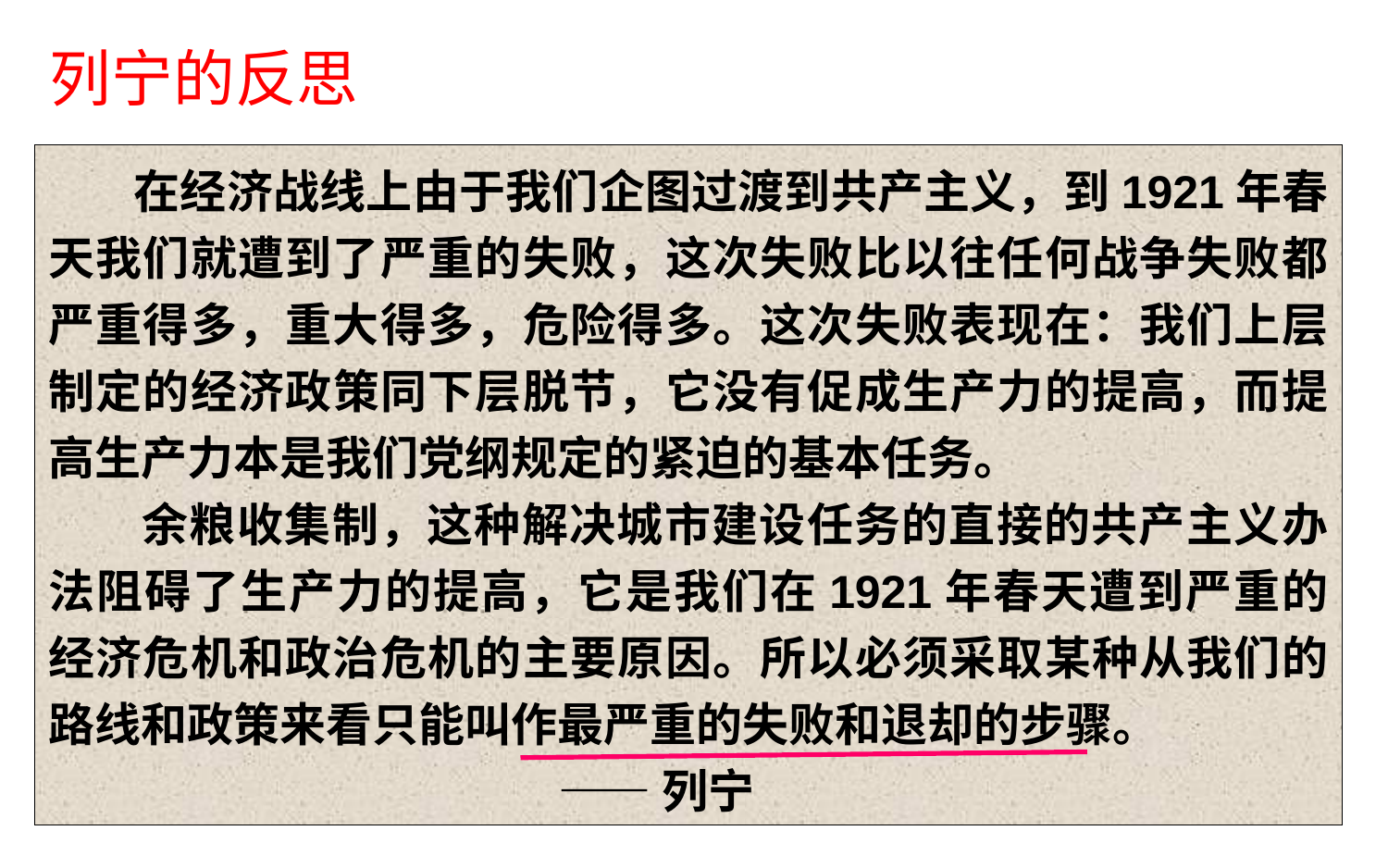

列宁的反思
       在经济战线上由于我们企图过渡到共产主义，到1921年春天我们就遭到了严重的失败，这次失败比以往任何战争失败都严重得多，重大得多，危险得多。这次失败表现在：我们上层制定的经济政策同下层脱节，它没有促成生产力的提高，而提高生产力本是我们党纲规定的紧迫的基本任务。
       余粮收集制，这种解决城市建设任务的直接的共产主义办法阻碍了生产力的提高，它是我们在1921年春天遭到严重的经济危机和政治危机的主要原因。所以必须采取某种从我们的路线和政策来看只能叫作最严重的失败和退却的步骤。
                                                 ——列宁